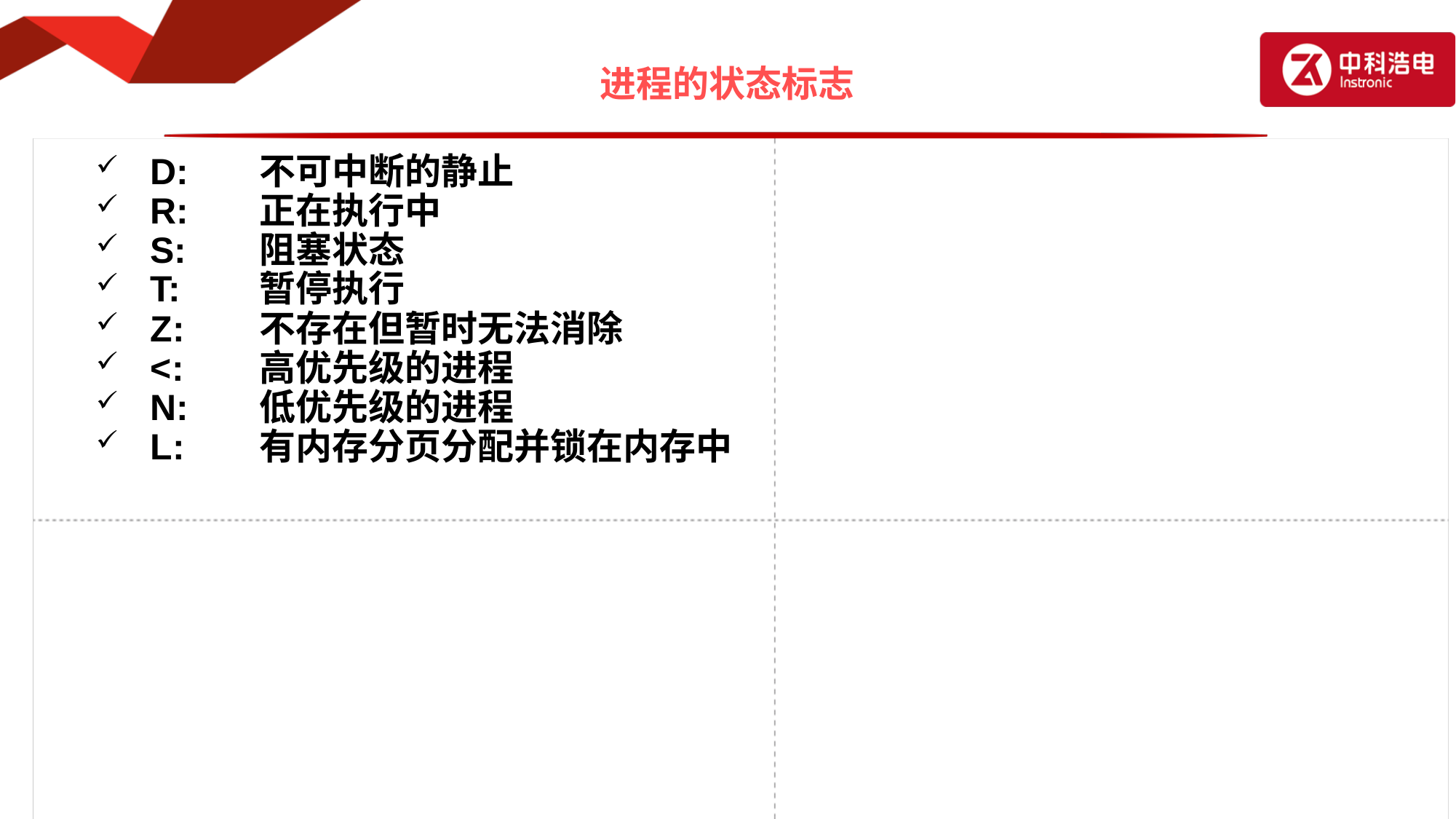

# 进程的状态标志
D:  	不可中断的静止
R:  	正在执行中
S:  	阻塞状态
T:  	暂停执行
Z:  	不存在但暂时无法消除
<:  	高优先级的进程
N:  	低优先级的进程
L:  	有内存分页分配并锁在内存中